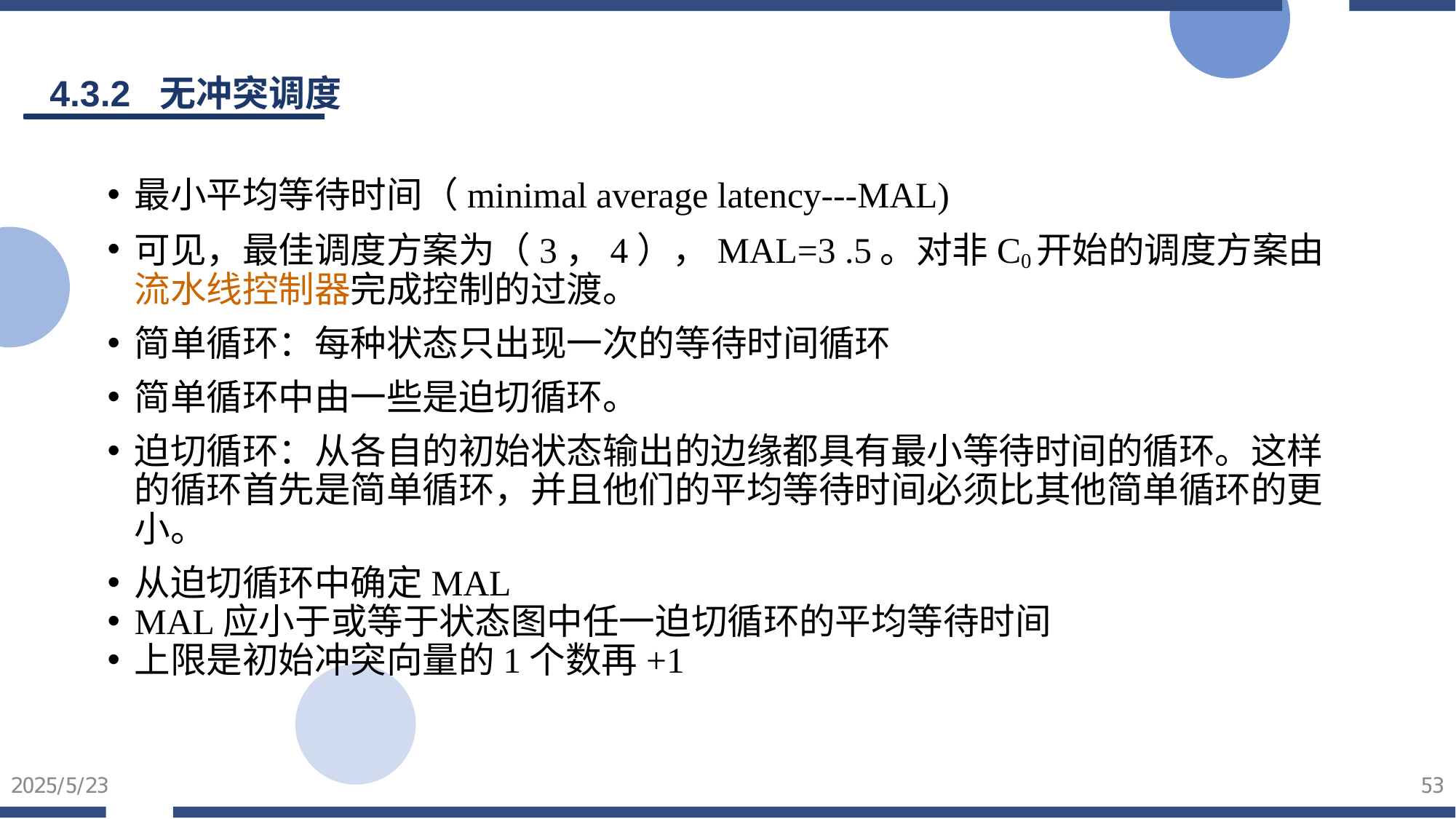

4.3.2  无冲突调度
最小平均等待时间（minimal average latency---MAL)
可见，最佳调度方案为（3，4），MAL=3 .5。对非C0开始的调度方案由流水线控制器完成控制的过渡。
简单循环：每种状态只出现一次的等待时间循环
简单循环中由一些是迫切循环。
迫切循环：从各自的初始状态输出的边缘都具有最小等待时间的循环。这样的循环首先是简单循环，并且他们的平均等待时间必须比其他简单循环的更小。
从迫切循环中确定MAL
MAL应小于或等于状态图中任一迫切循环的平均等待时间
上限是初始冲突向量的1个数再+1

2025/5/23
53